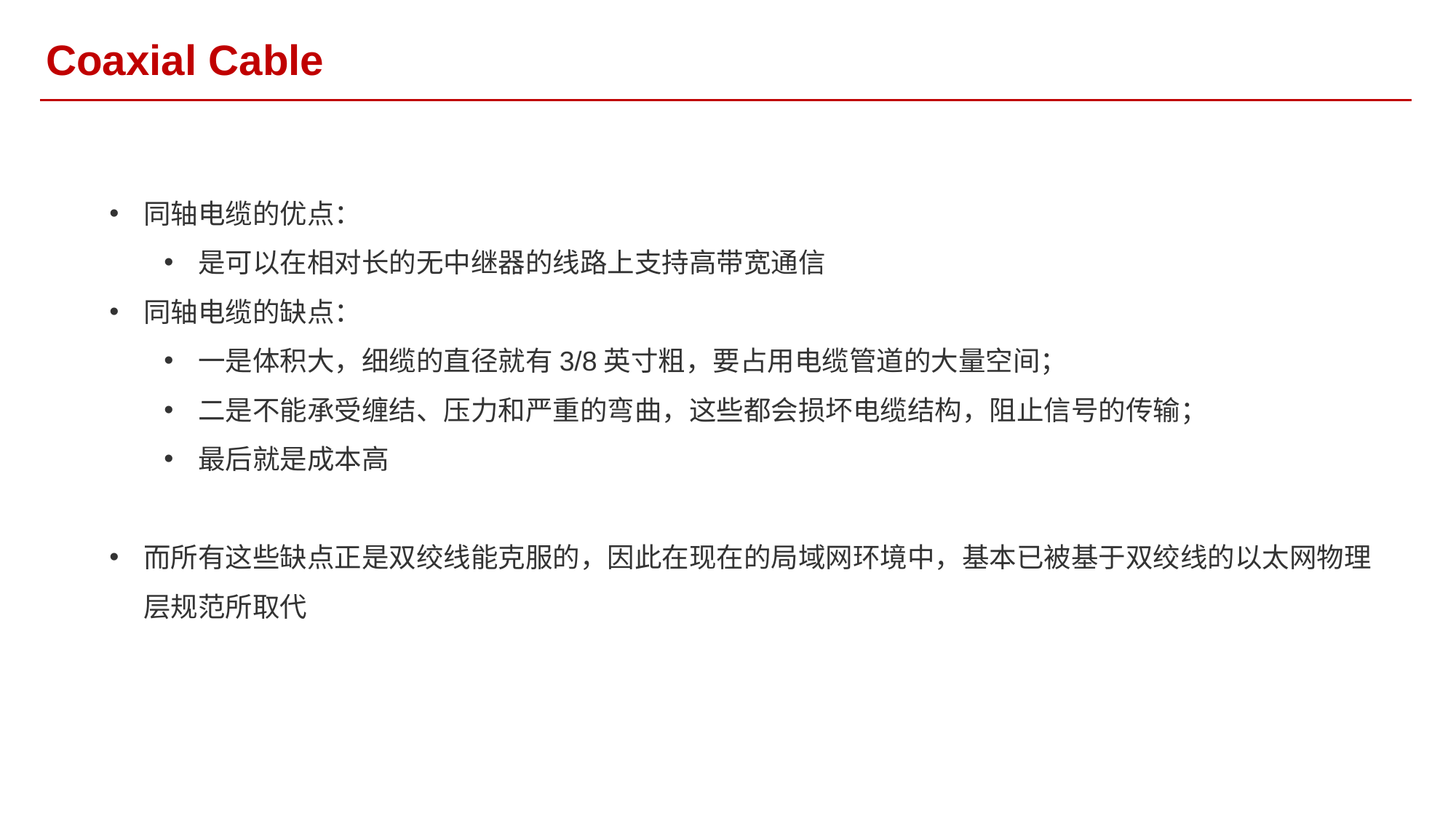

Coaxial Cable
同轴电缆的优点：
是可以在相对长的无中继器的线路上支持高带宽通信
同轴电缆的缺点：
一是体积大，细缆的直径就有3/8英寸粗，要占用电缆管道的大量空间；
二是不能承受缠结、压力和严重的弯曲，这些都会损坏电缆结构，阻止信号的传输；
最后就是成本高

而所有这些缺点正是双绞线能克服的，因此在现在的局域网环境中，基本已被基于双绞线的以太网物理层规范所取代